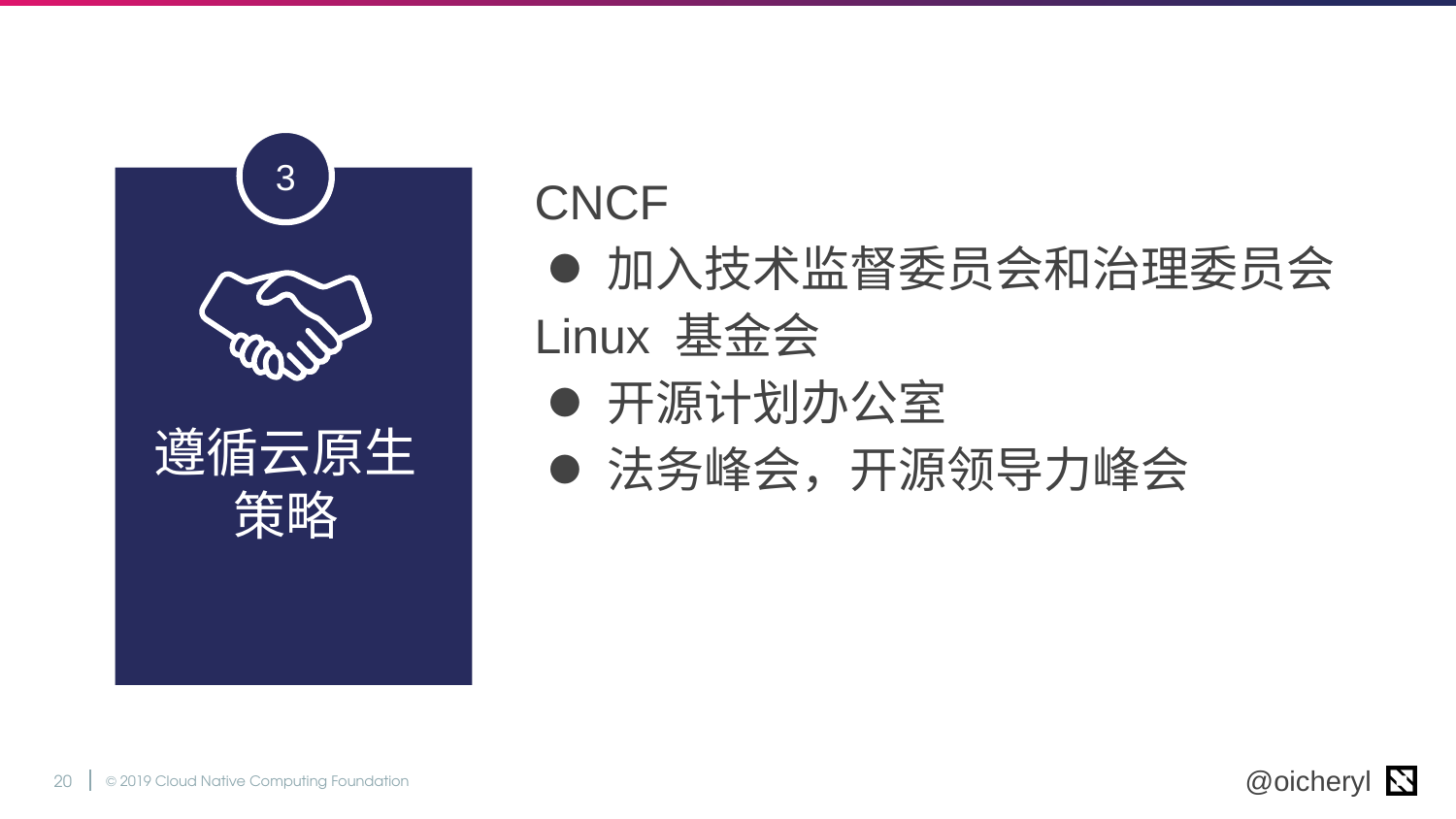

3
CNCF
加入技术监督委员会和治理委员会
Linux 基金会
开源计划办公室
法务峰会，开源领导力峰会

遵循云原生策略